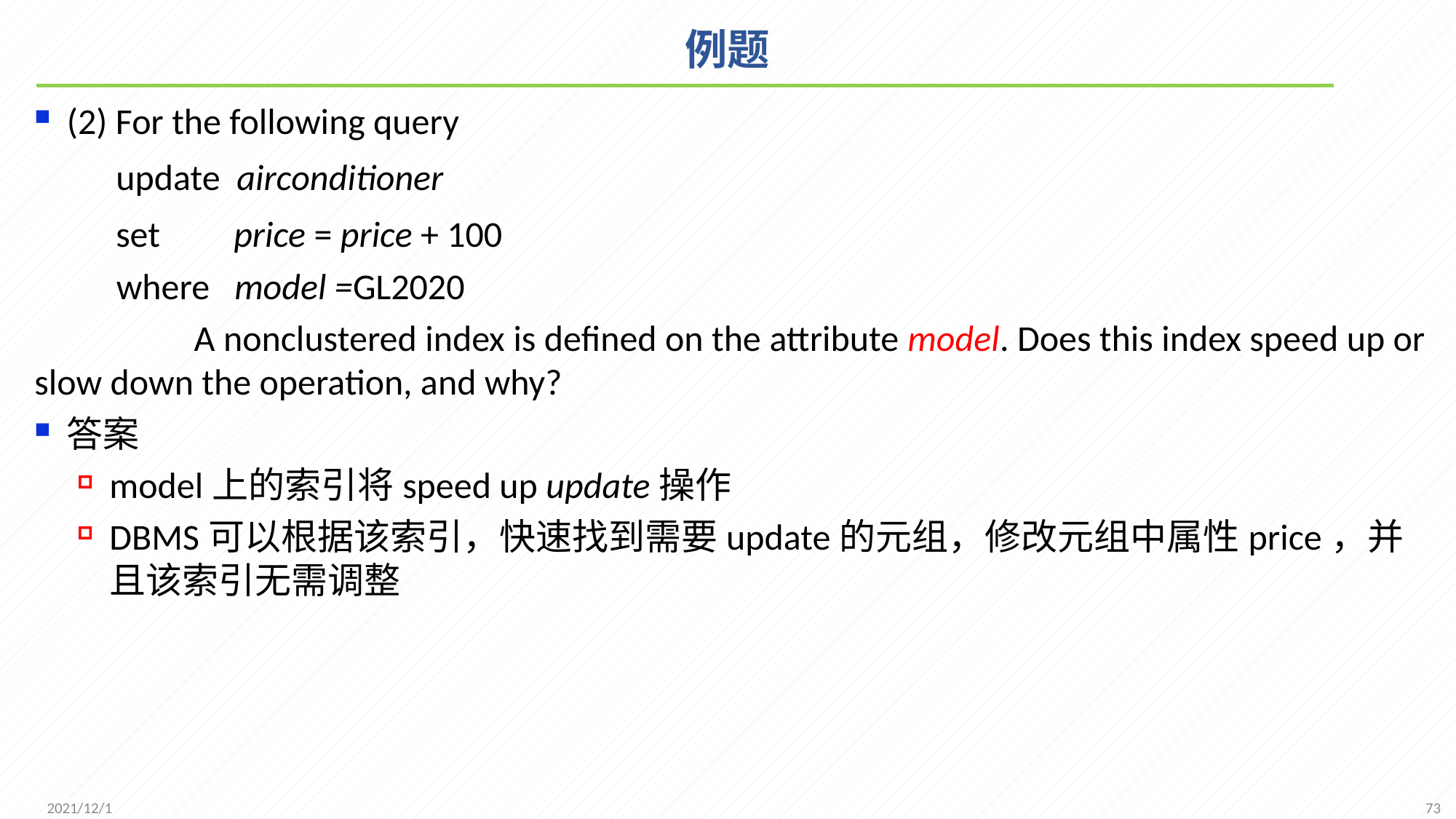

# 例题
(2) For the following query
      update  airconditioner
      set         price = price + 100
         where   model =GL2020
 	      A nonclustered index is defined on the attribute model. Does this index speed up or slow down the operation, and why?
答案
model上的索引将speed up update操作
DBMS可以根据该索引，快速找到需要update的元组，修改元组中属性price，并且该索引无需调整
73
2021/12/1